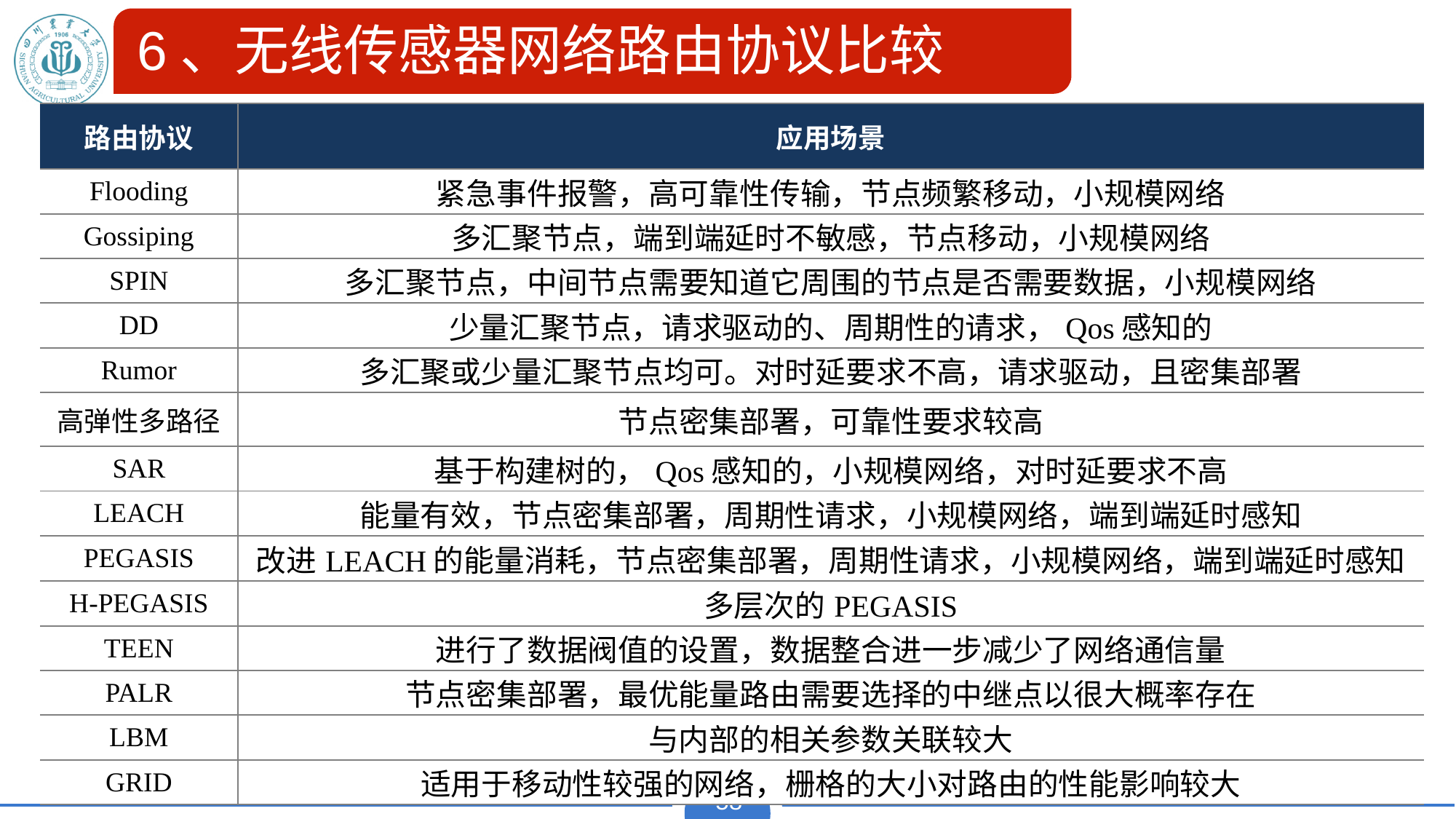

# 6、无线传感器网络路由协议比较
| 路由协议 | 应用场景 |
| --- | --- |
| Flooding | 紧急事件报警，高可靠性传输，节点频繁移动，小规模网络 |
| Gossiping | 多汇聚节点，端到端延时不敏感，节点移动，小规模网络 |
| SPIN | 多汇聚节点，中间节点需要知道它周围的节点是否需要数据，小规模网络 |
| DD | 少量汇聚节点，请求驱动的、周期性的请求，Qos感知的 |
| Rumor | 多汇聚或少量汇聚节点均可。对时延要求不高，请求驱动，且密集部署 |
| 高弹性多路径 | 节点密集部署，可靠性要求较高 |
| SAR | 基于构建树的，Qos感知的，小规模网络，对时延要求不高 |
| LEACH | 能量有效，节点密集部署，周期性请求，小规模网络，端到端延时感知 |
| PEGASIS | 改进LEACH的能量消耗，节点密集部署，周期性请求，小规模网络，端到端延时感知 |
| H-PEGASIS | 多层次的PEGASIS |
| TEEN | 进行了数据阀值的设置，数据整合进一步减少了网络通信量 |
| PALR | 节点密集部署，最优能量路由需要选择的中继点以很大概率存在 |
| LBM | 与内部的相关参数关联较大 |
| GRID | 适用于移动性较强的网络，栅格的大小对路由的性能影响较大 |